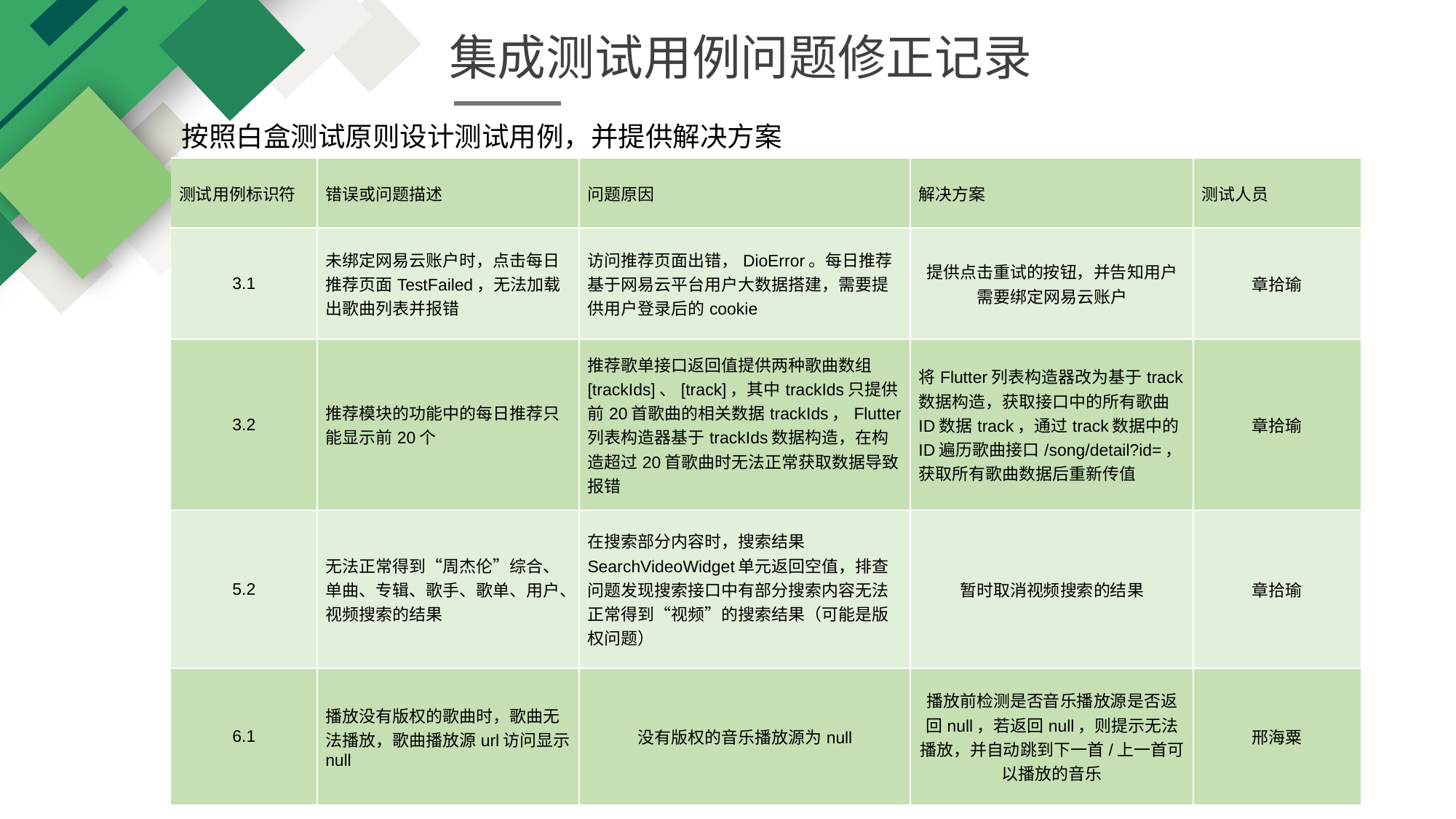

集成测试用例问题修正记录
按照白盒测试原则设计测试用例，并提供解决方案
| 测试用例标识符 | 错误或问题描述 | 问题原因 | 解决方案 | 测试人员 |
| --- | --- | --- | --- | --- |
| 3.1 | 未绑定网易云账户时，点击每日推荐页面TestFailed，无法加载出歌曲列表并报错 | 访问推荐页面出错，DioError。每日推荐基于网易云平台用户大数据搭建，需要提供用户登录后的cookie | 提供点击重试的按钮，并告知用户需要绑定网易云账户 | 章拾瑜 |
| 3.2 | 推荐模块的功能中的每日推荐只能显示前20个 | 推荐歌单接口返回值提供两种歌曲数组[trackIds]、[track]，其中trackIds只提供前20首歌曲的相关数据trackIds，Flutter列表构造器基于trackIds数据构造，在构造超过20首歌曲时无法正常获取数据导致报错 | 将Flutter列表构造器改为基于track数据构造，获取接口中的所有歌曲ID数据track，通过track数据中的ID遍历歌曲接口/song/detail?id=，获取所有歌曲数据后重新传值 | 章拾瑜 |
| 5.2 | 无法正常得到“周杰伦”综合、单曲、专辑、歌手、歌单、用户、视频搜索的结果 | 在搜索部分内容时，搜索结果SearchVideoWidget单元返回空值，排查问题发现搜索接口中有部分搜索内容无法正常得到“视频”的搜索结果（可能是版权问题） | 暂时取消视频搜索的结果 | 章拾瑜 |
| 6.1 | 播放没有版权的歌曲时，歌曲无法播放，歌曲播放源url访问显示null | 没有版权的音乐播放源为null | 播放前检测是否音乐播放源是否返回null，若返回null，则提示无法播放，并自动跳到下一首/上一首可以播放的音乐 | 邢海粟 |